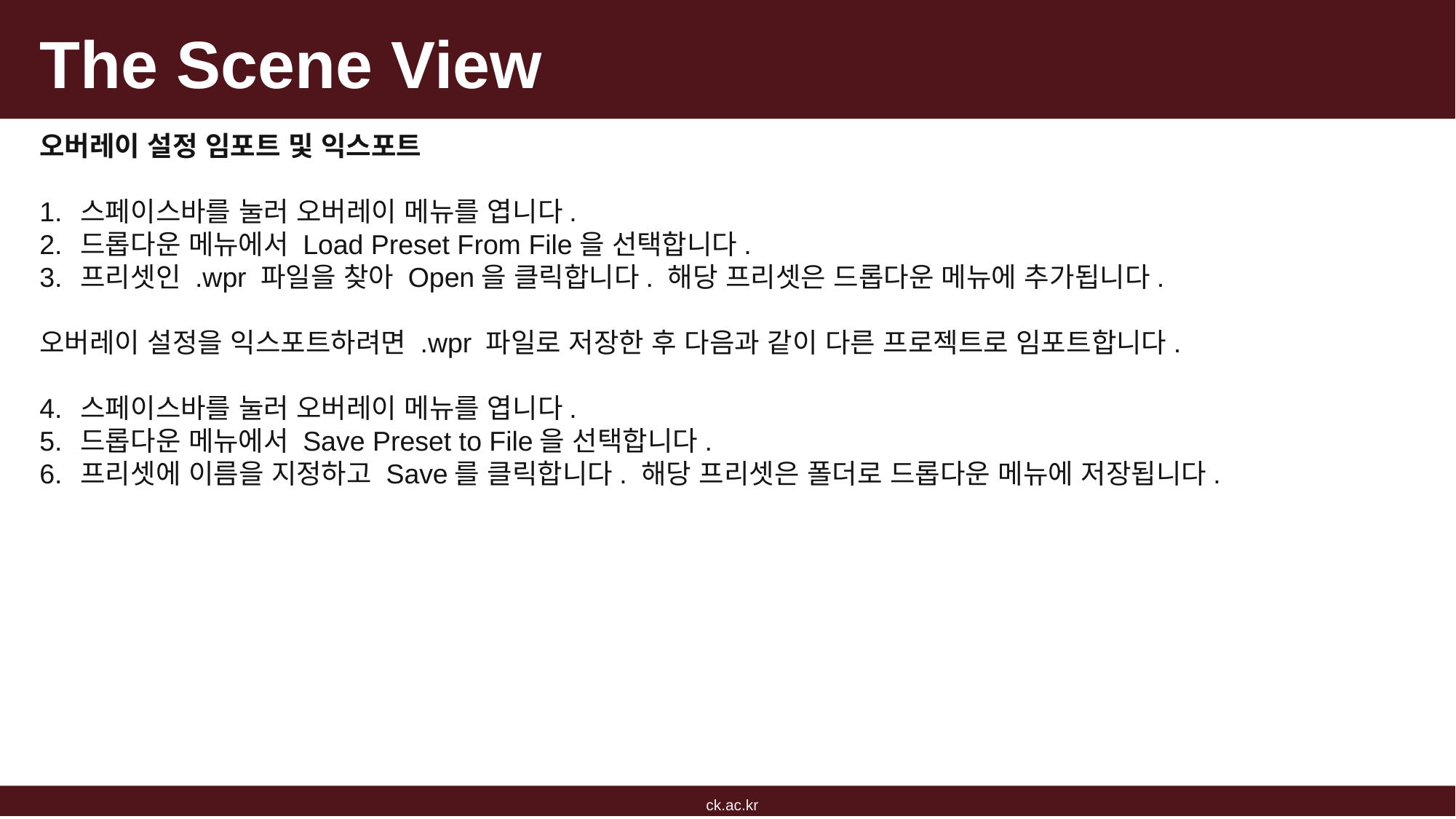

# The Scene View
오버레이 설정 임포트 및 익스포트

스페이스바를 눌러 오버레이 메뉴를 엽니다.
드롭다운 메뉴에서 Load Preset From File을 선택합니다.
프리셋인 .wpr 파일을 찾아 Open을 클릭합니다. 해당 프리셋은 드롭다운 메뉴에 추가됩니다.

오버레이 설정을 익스포트하려면 .wpr 파일로 저장한 후 다음과 같이 다른 프로젝트로 임포트합니다.

스페이스바를 눌러 오버레이 메뉴를 엽니다.
드롭다운 메뉴에서 Save Preset to File을 선택합니다.
프리셋에 이름을 지정하고 Save를 클릭합니다. 해당 프리셋은 폴더로 드롭다운 메뉴에 저장됩니다.
ck.ac.kr